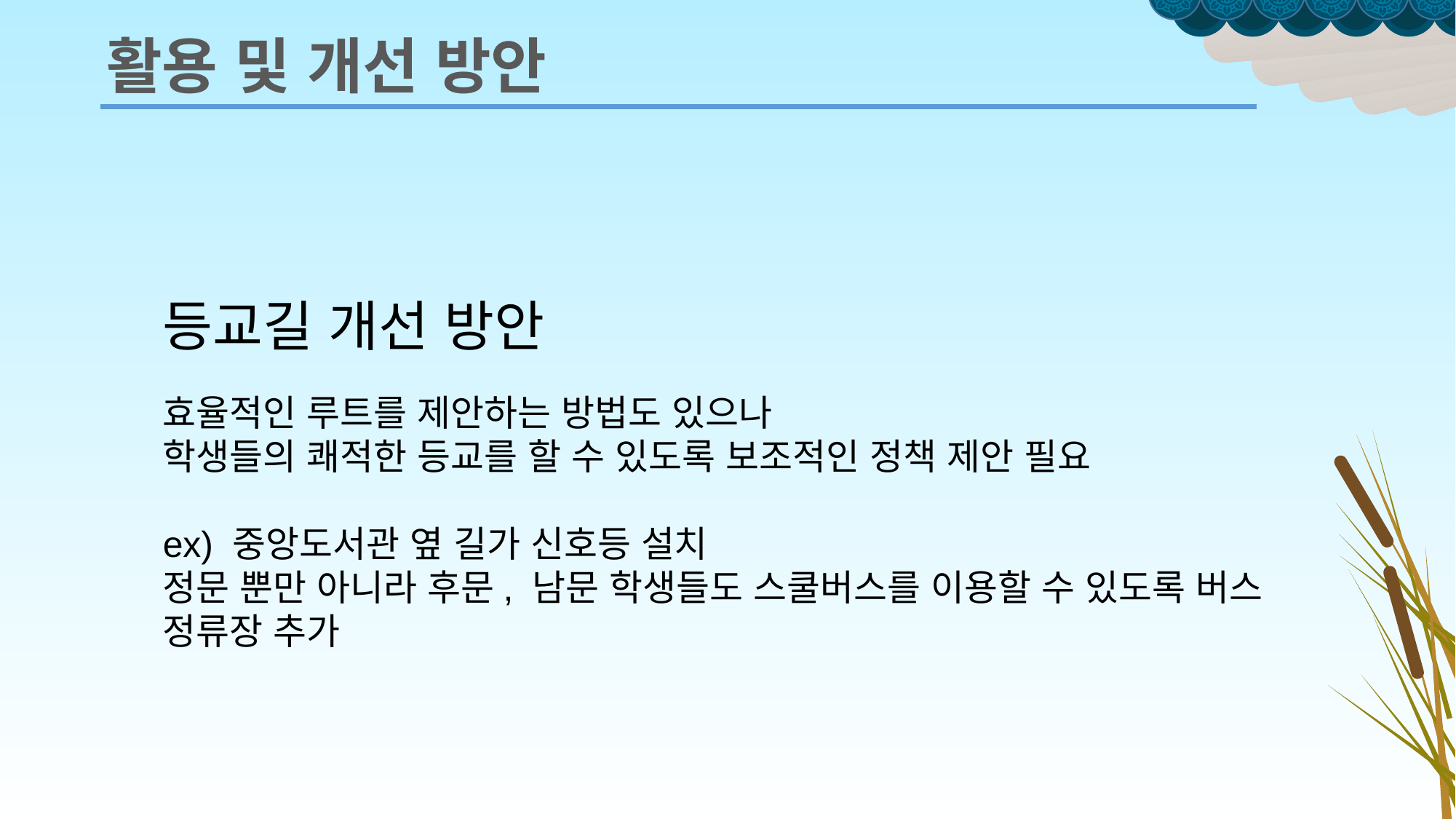

활용 및 개선 방안

등교길 개선 방안

효율적인 루트를 제안하는 방법도 있으나
학생들의 쾌적한 등교를 할 수 있도록 보조적인 정책 제안 필요

ex) 중앙도서관 옆 길가 신호등 설치
정문 뿐만 아니라 후문, 남문 학생들도 스쿨버스를 이용할 수 있도록 버스 정류장 추가